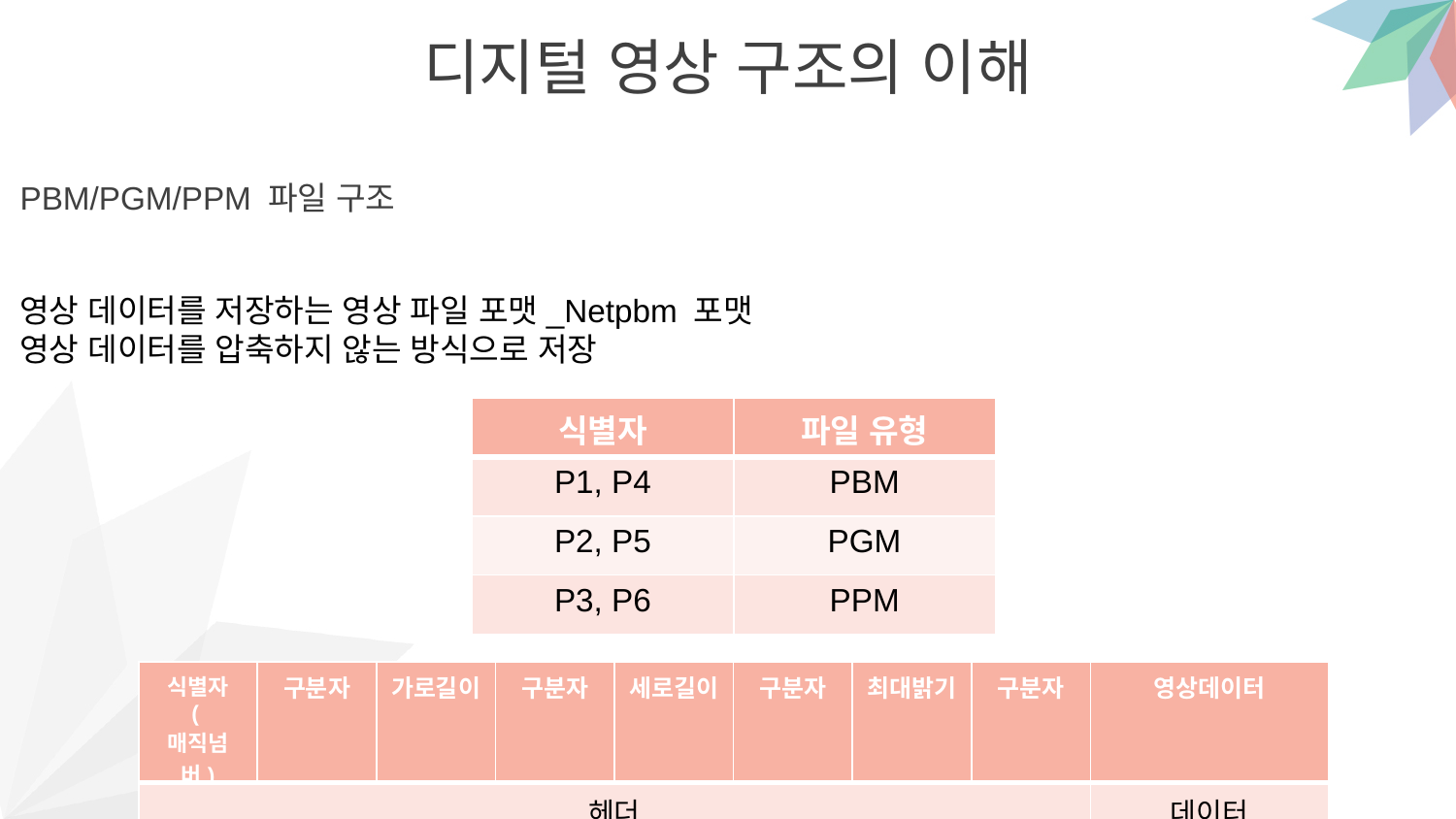

디지털 영상 구조의 이해
PBM/PGM/PPM 파일 구조
영상 데이터를 저장하는 영상 파일 포맷_Netpbm 포맷
영상 데이터를 압축하지 않는 방식으로 저장

| 식별자 | 파일 유형 |
| --- | --- |
| P1, P4 | PBM |
| P2, P5 | PGM |
| P3, P6 | PPM |
| 식별자 (매직넘버) | 구분자 | 가로길이 | 구분자 | 세로길이 | 구분자 | 최대밝기 | 구분자 | 영상데이터 |
| --- | --- | --- | --- | --- | --- | --- | --- | --- |
| 헤더 |  |  |  |  |  |  |  | 데이터 |